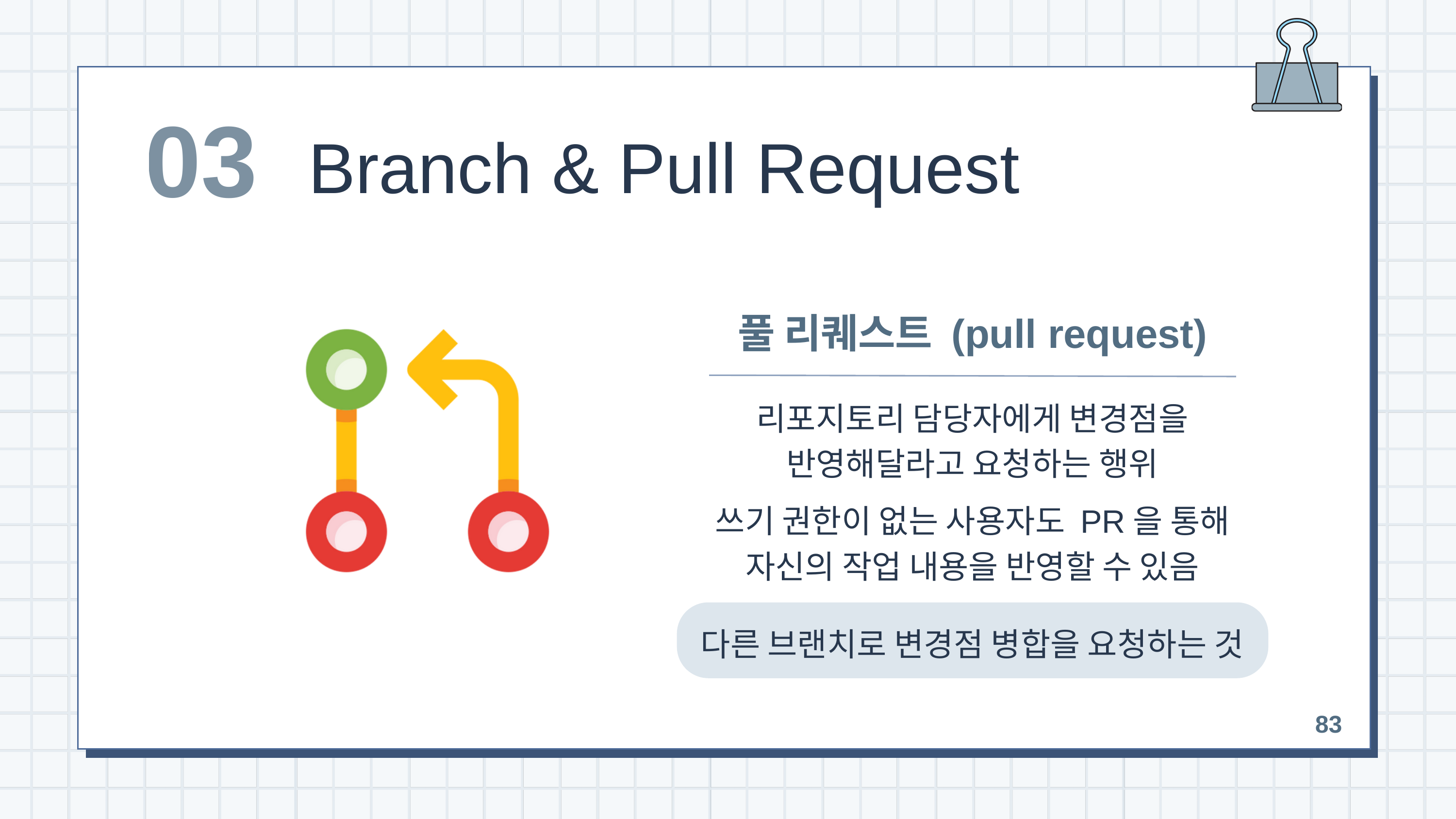

03
Branch & Pull Request

풀 리퀘스트 (pull request)

리포지토리 담당자에게 변경점을
반영해달라고 요청하는 행위
쓰기 권한이 없는 사용자도 PR을 통해
자신의 작업 내용을 반영할 수 있음

다른 브랜치로 변경점 병합을 요청하는 것
83